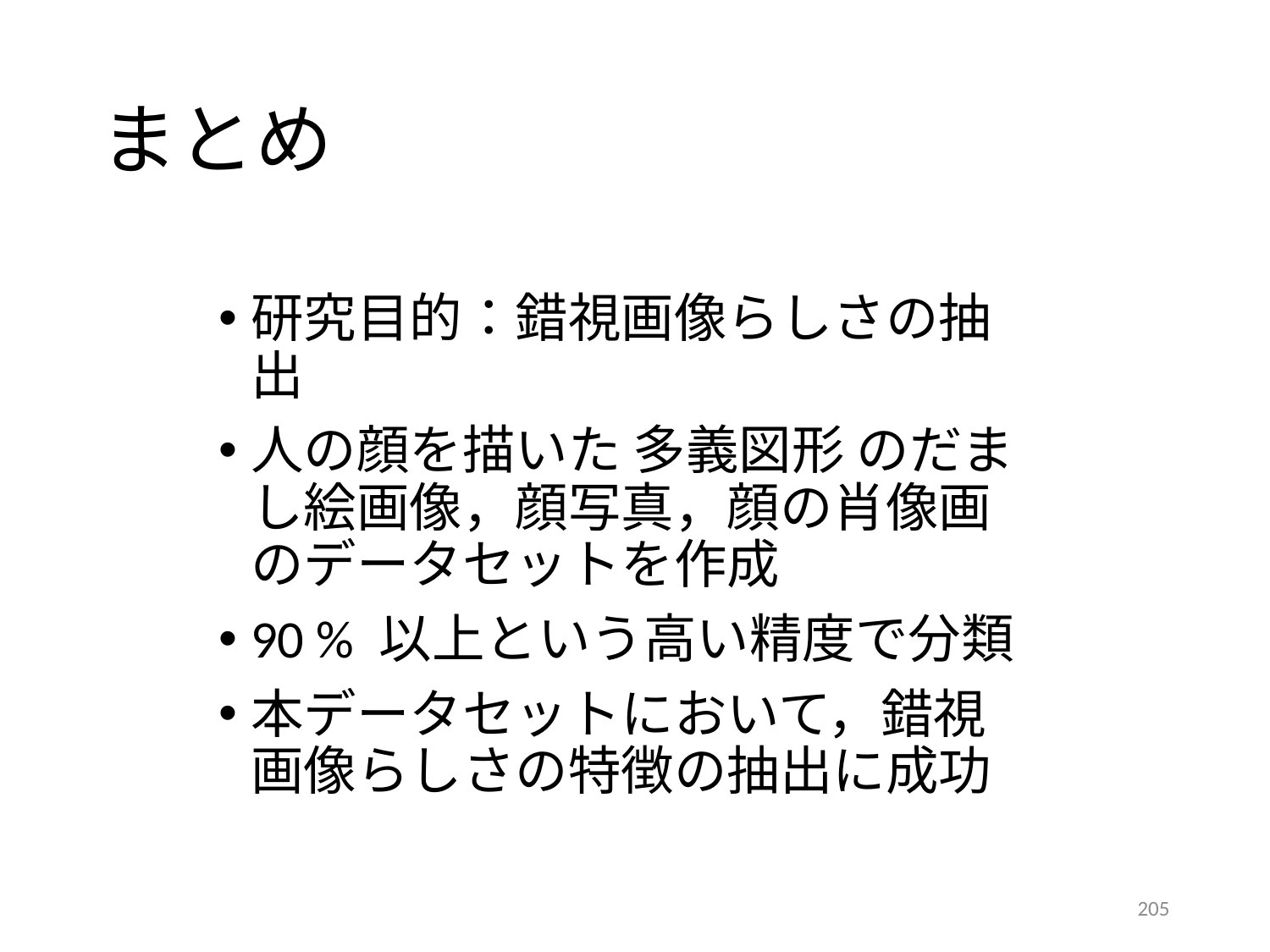

# まとめ
研究目的：錯視画像らしさの抽出
人の顔を描いた 多義図形 のだまし絵画像，顔写真，顔の肖像画のデータセットを作成
90 % 以上という高い精度で分類
本データセットにおいて，錯視画像らしさの特徴の抽出に成功
205